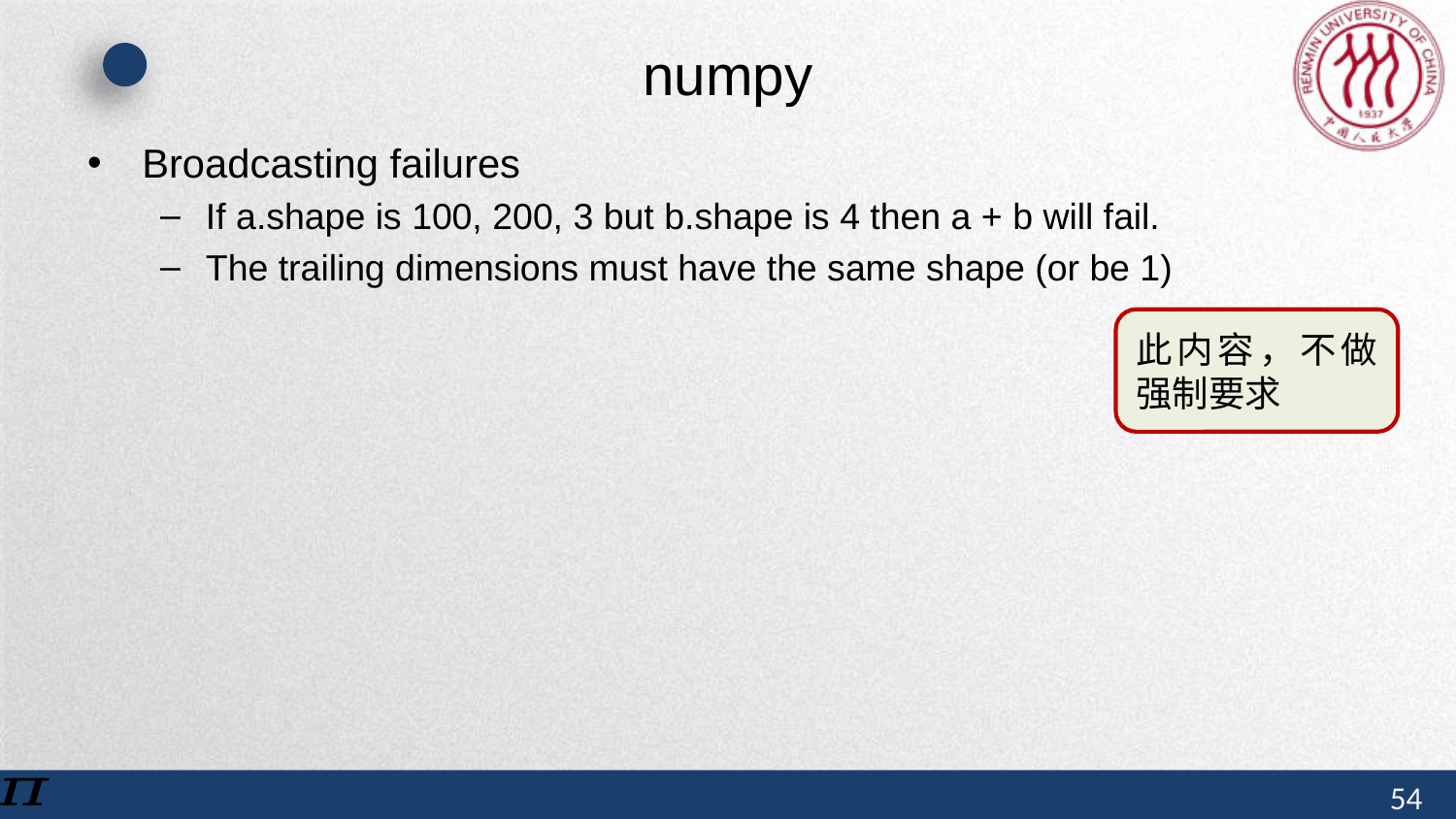

# numpy
Broadcasting failures
If a.shape is 100, 200, 3 but b.shape is 4 then a + b will fail.
The trailing dimensions must have the same shape (or be 1)

此内容，不做强制要求